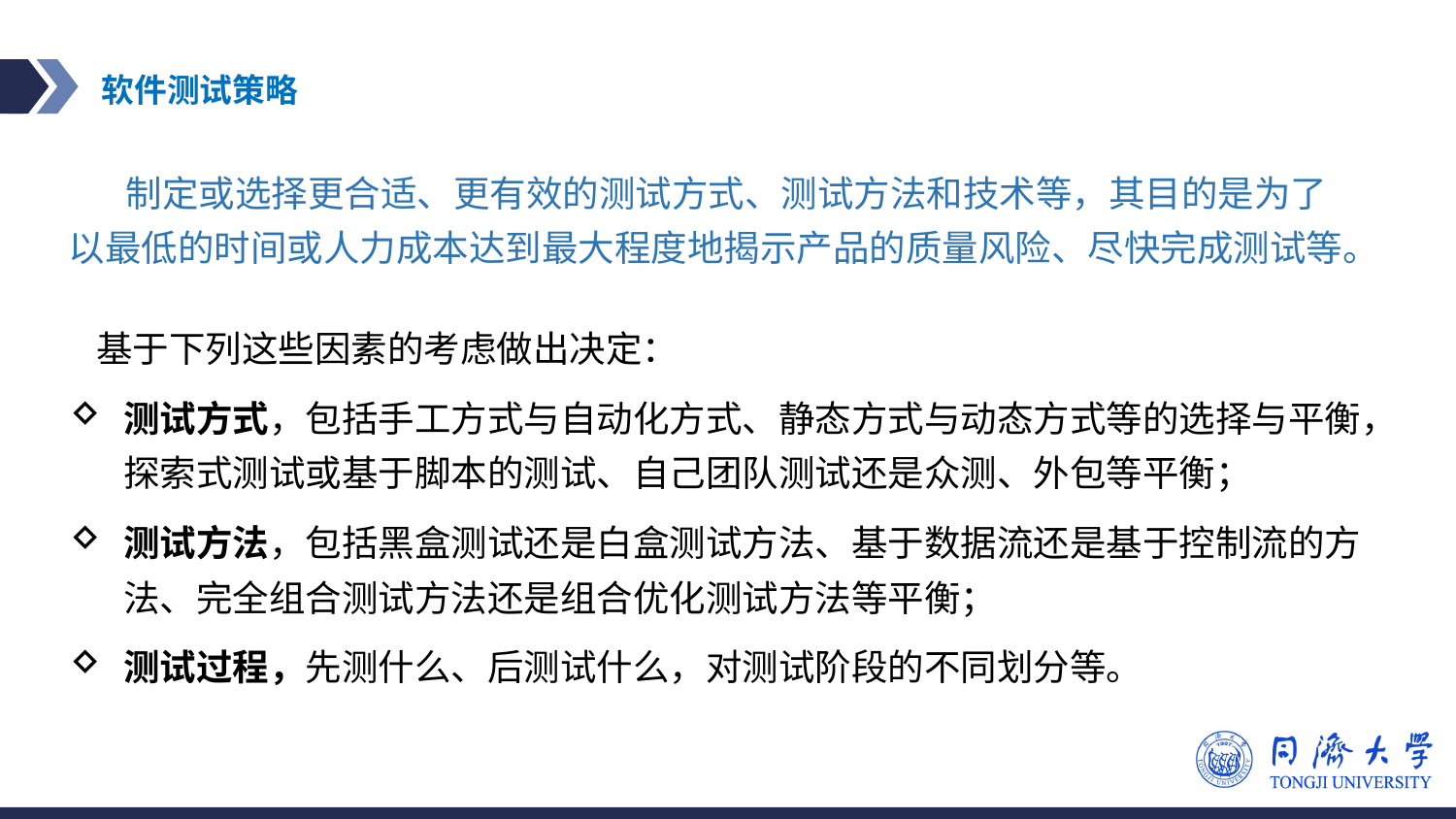

# 软件测试策略
制定或选择更合适、更有效的测试方式、测试方法和技术等，其目的是为了以最低的时间或人力成本达到最大程度地揭示产品的质量风险、尽快完成测试等。
基于下列这些因素的考虑做出决定：
测试方式，包括手工方式与自动化方式、静态方式与动态方式等的选择与平衡，探索式测试或基于脚本的测试、自己团队测试还是众测、外包等平衡；
测试方法，包括黑盒测试还是白盒测试方法、基于数据流还是基于控制流的方法、完全组合测试方法还是组合优化测试方法等平衡；
测试过程，先测什么、后测试什么，对测试阶段的不同划分等。